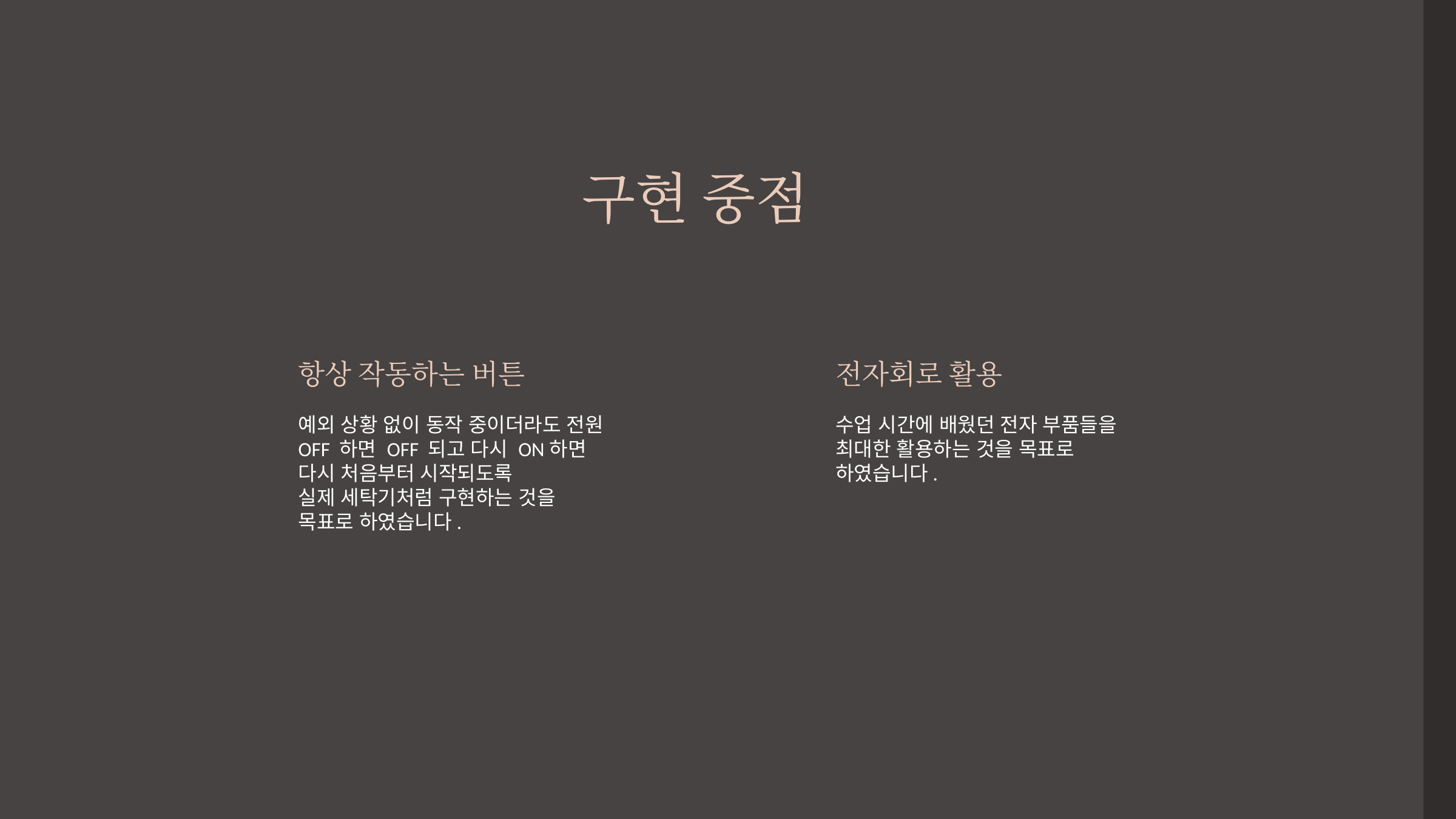

구현 중점
항상 작동하는 버튼
전자회로 활용
예외 상황 없이 동작 중이더라도 전원 OFF 하면 OFF 되고 다시 ON하면 다시 처음부터 시작되도록
실제 세탁기처럼 구현하는 것을 목표로 하였습니다.
수업 시간에 배웠던 전자 부품들을
최대한 활용하는 것을 목표로 하였습니다.